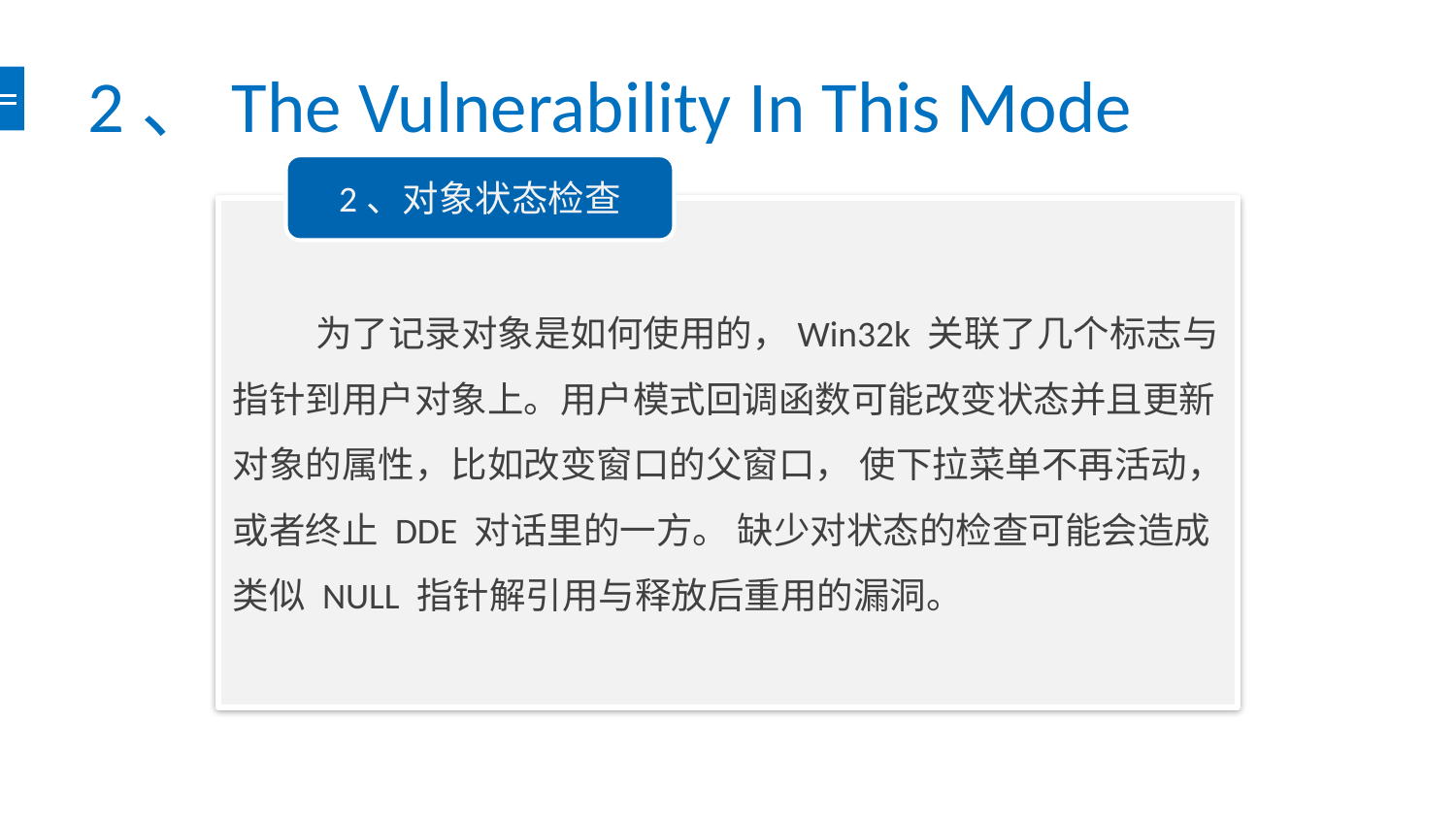

# 2、The Vulnerability In This Mode
2、对象状态检查
         为了记录对象是如何使用的，Win32k 关联了几个标志与指针到用户对象上。用户模式回调函数可能改变状态并且更新对象的属性，比如改变窗口的父窗口， 使下拉菜单不再活动，或者终止 DDE 对话里的一方。 缺少对状态的检查可能会造成类似 NULL 指针解引用与释放后重用的漏洞。